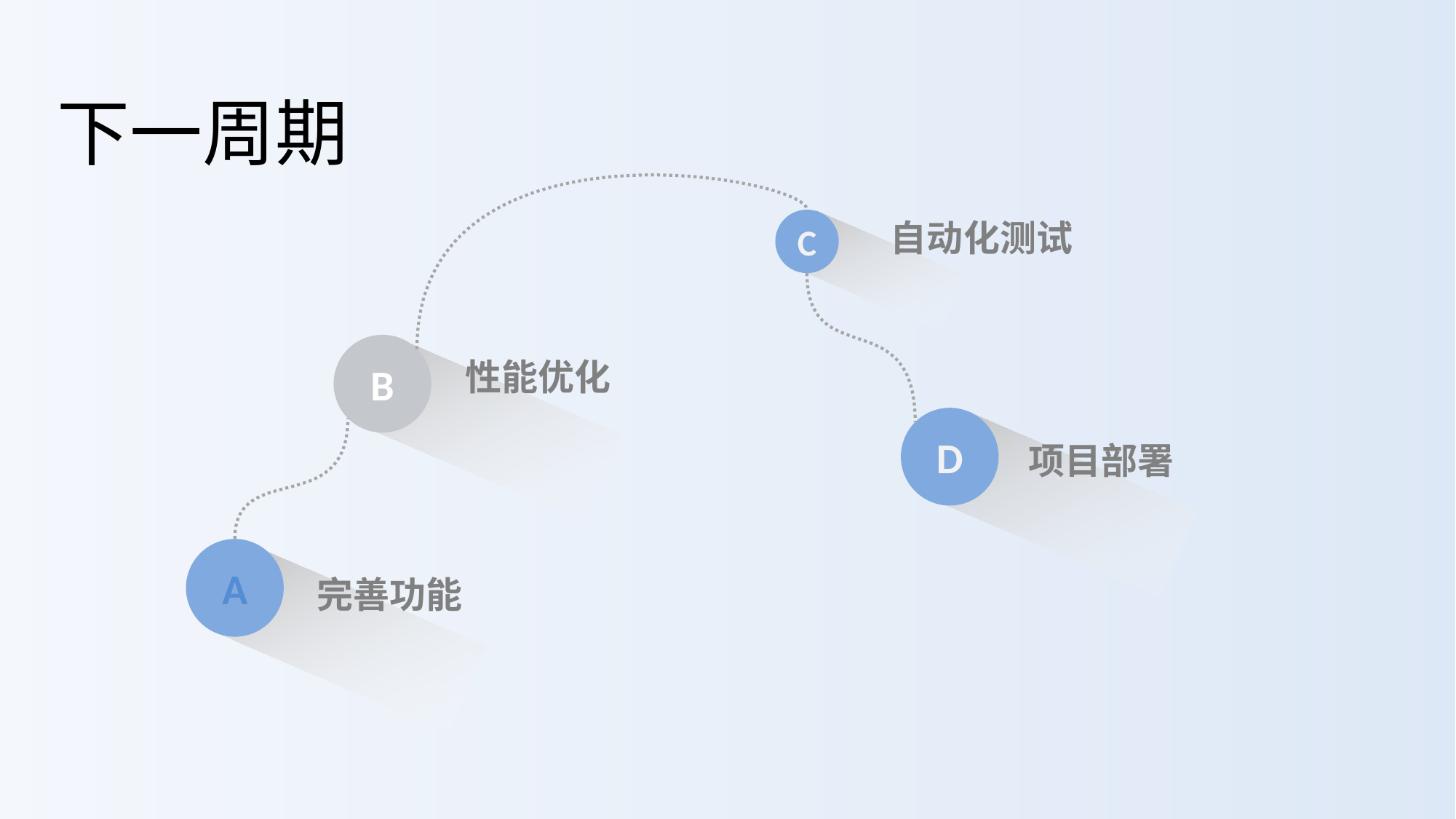

下一周期
C
自动化测试

B
性能优化

D
项目部署

A
完善功能